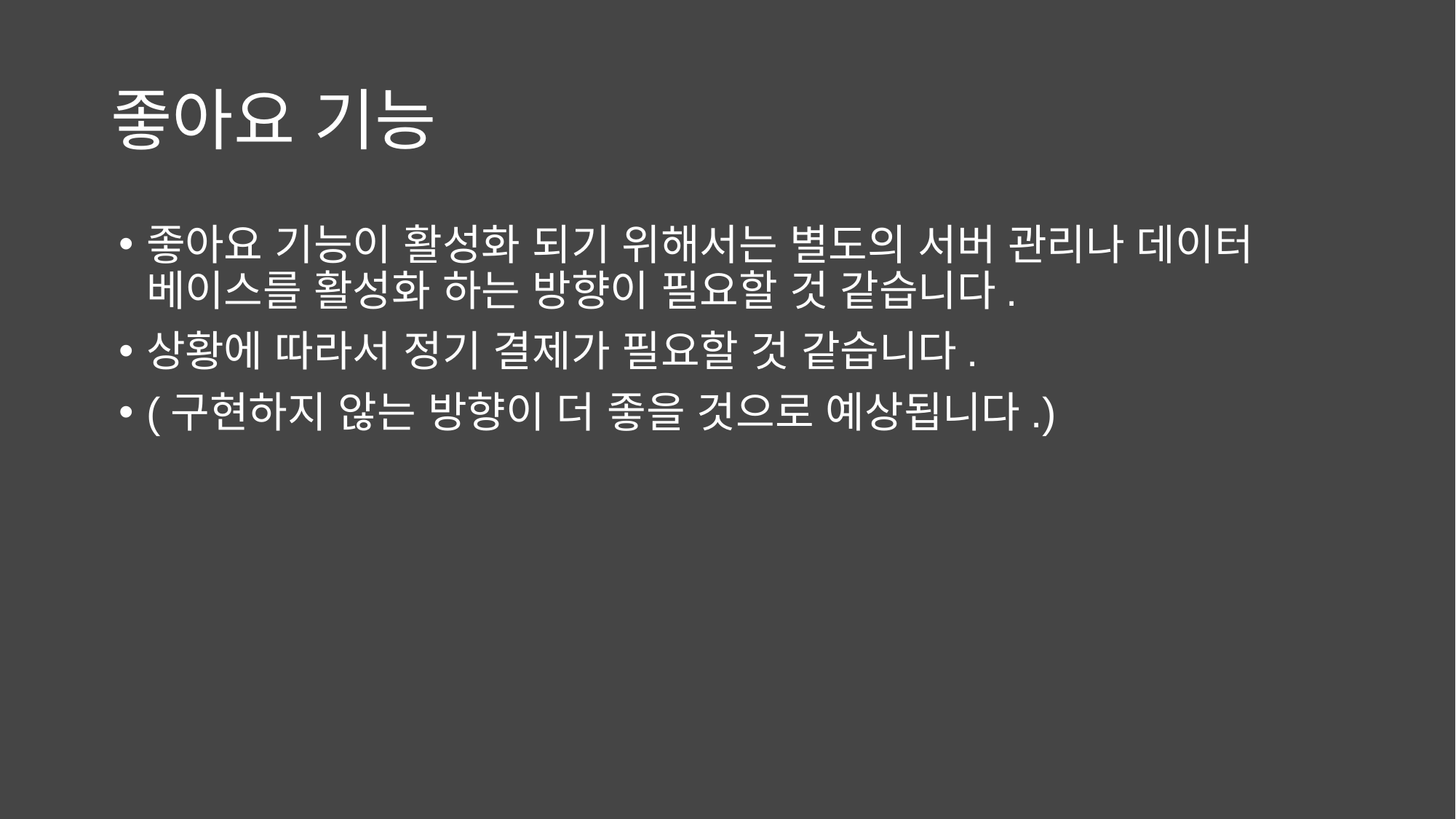

# 좋아요 기능
좋아요 기능이 활성화 되기 위해서는 별도의 서버 관리나 데이터 베이스를 활성화 하는 방향이 필요할 것 같습니다.
상황에 따라서 정기 결제가 필요할 것 같습니다.
(구현하지 않는 방향이 더 좋을 것으로 예상됩니다.)